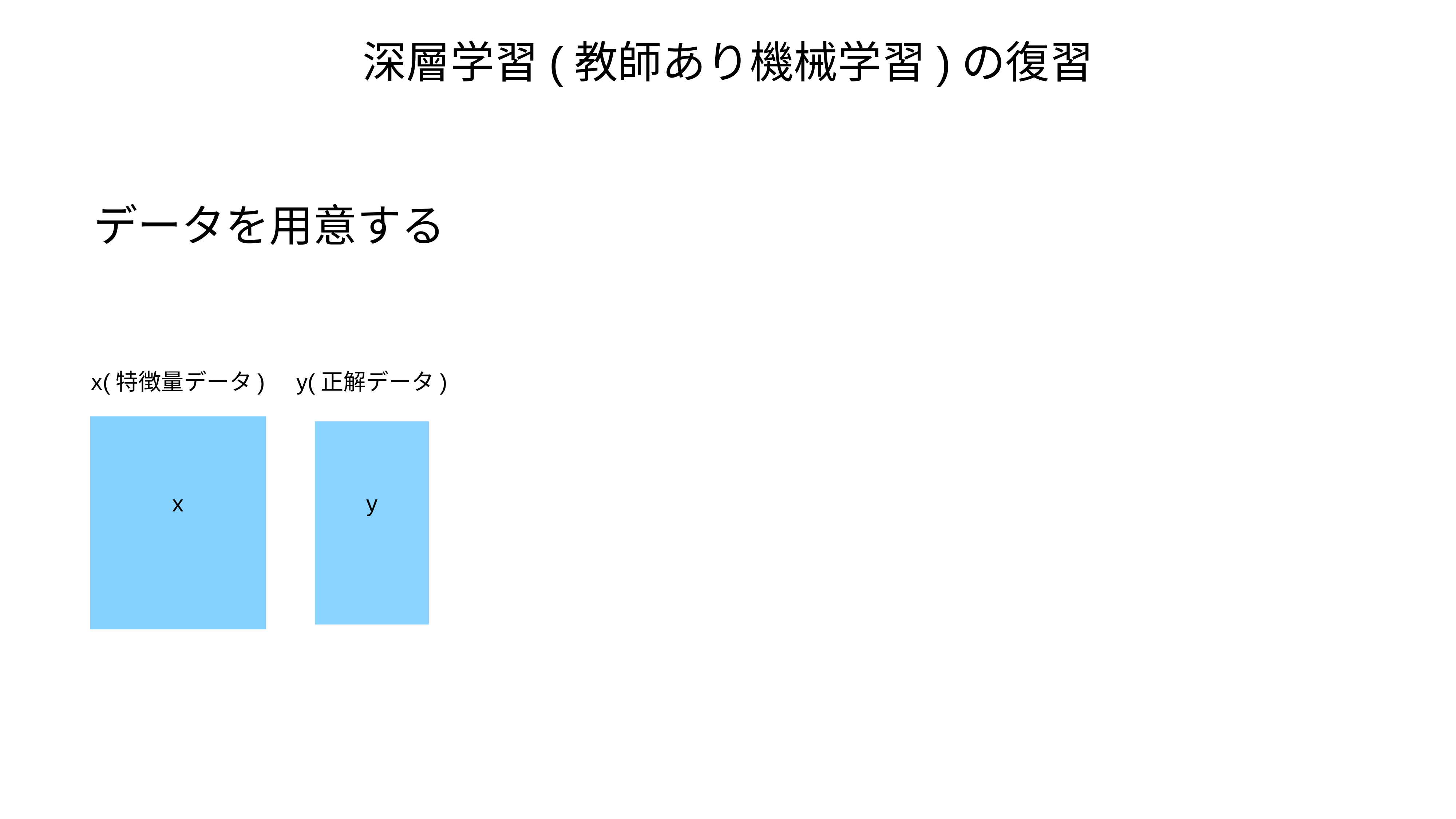

深層学習(教師あり機械学習)の復習
データを用意する
x(特徴量データ)
y(正解データ)

x
y